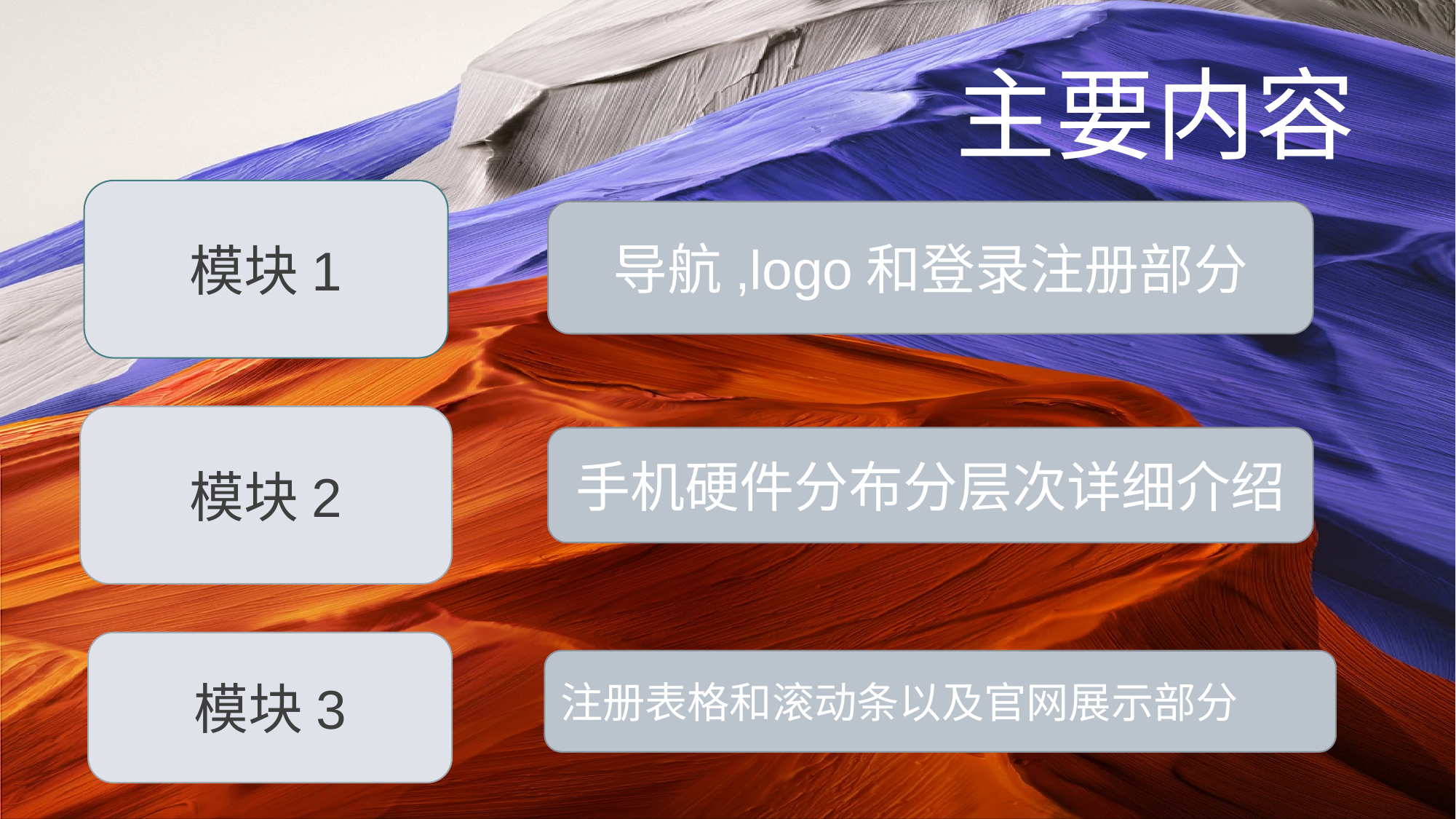

主要内容
模块1
导航,logo和登录注册部分
模块2
手机硬件分布分层次详细介绍
模块3
注册表格和滚动条以及官网展示部分